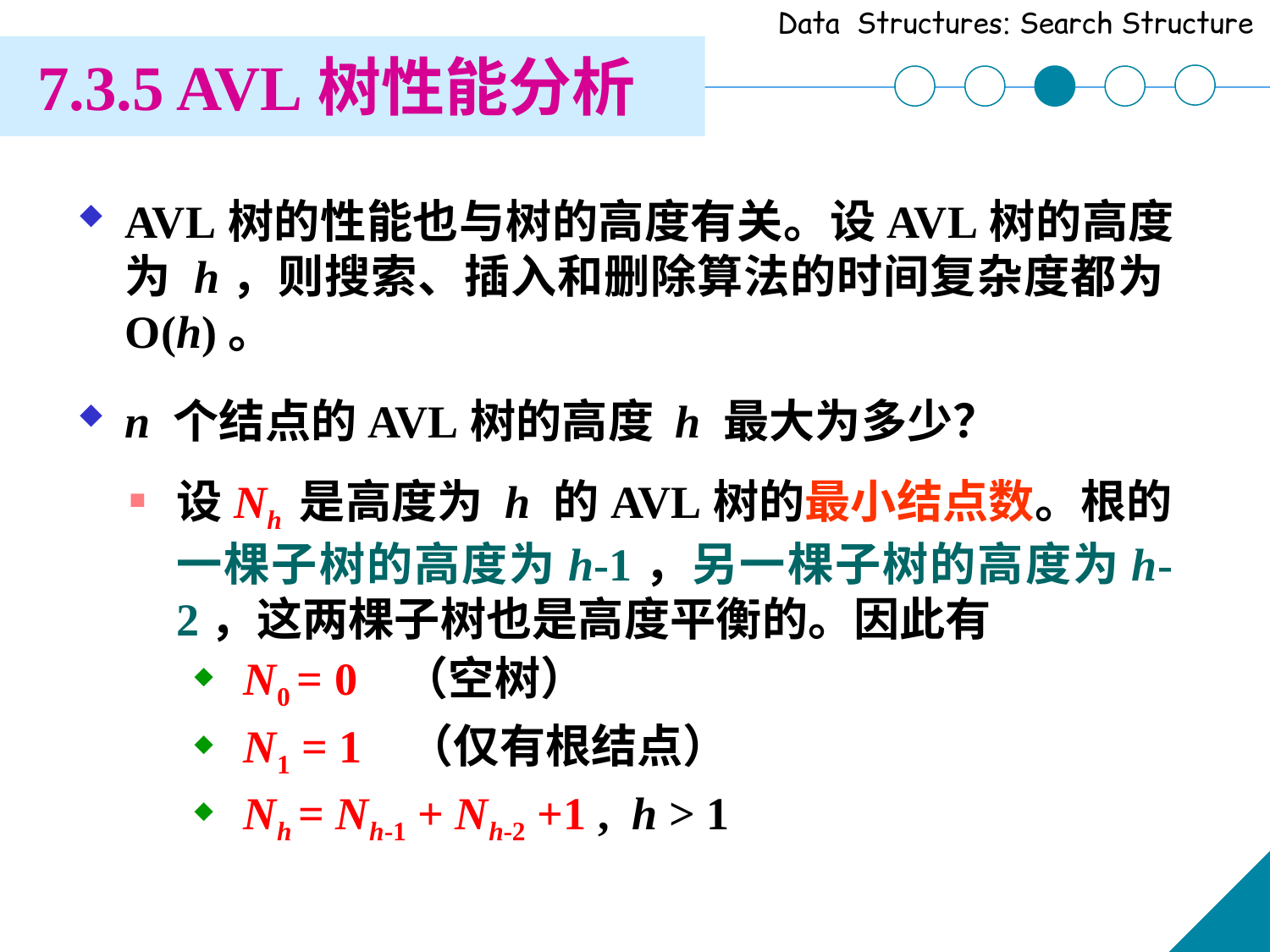

7.3.5 AVL树性能分析

AVL树的性能也与树的高度有关。设AVL树的高度为 h，则搜索、插入和删除算法的时间复杂度都为O(h)。

n 个结点的AVL树的高度 h 最大为多少？
设Nh 是高度为 h 的AVL树的最小结点数。根的一棵子树的高度为h-1，另一棵子树的高度为h-2，这两棵子树也是高度平衡的。因此有
 N0 = 0   （空树）
 N1 = 1   （仅有根结点）
 Nh = Nh-1 + Nh-2 +1 ,  h > 1